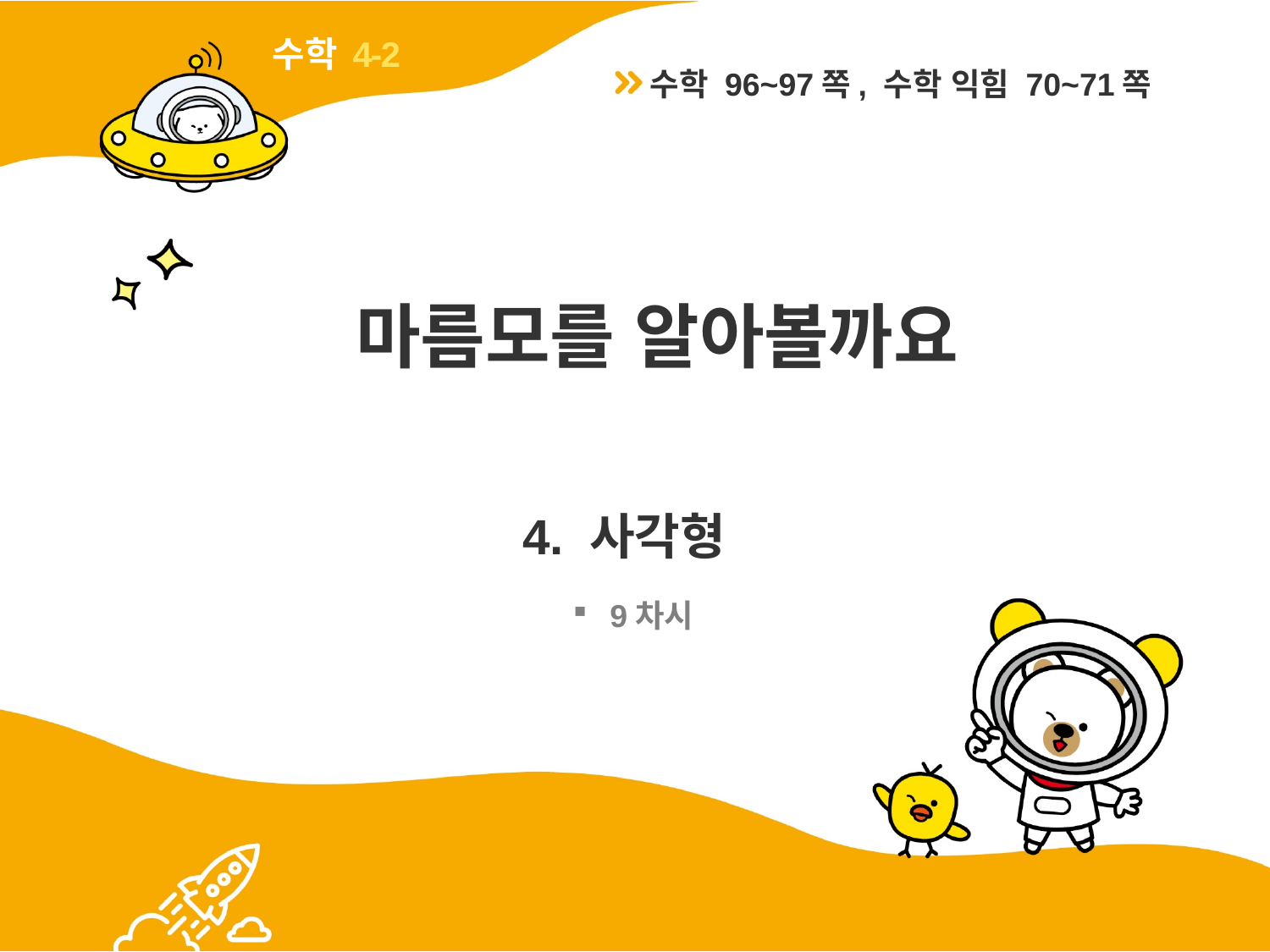

4-2
수학 96~97쪽, 수학 익힘 70~71쪽
# 마름모를 알아볼까요
4. 사각형
9차시